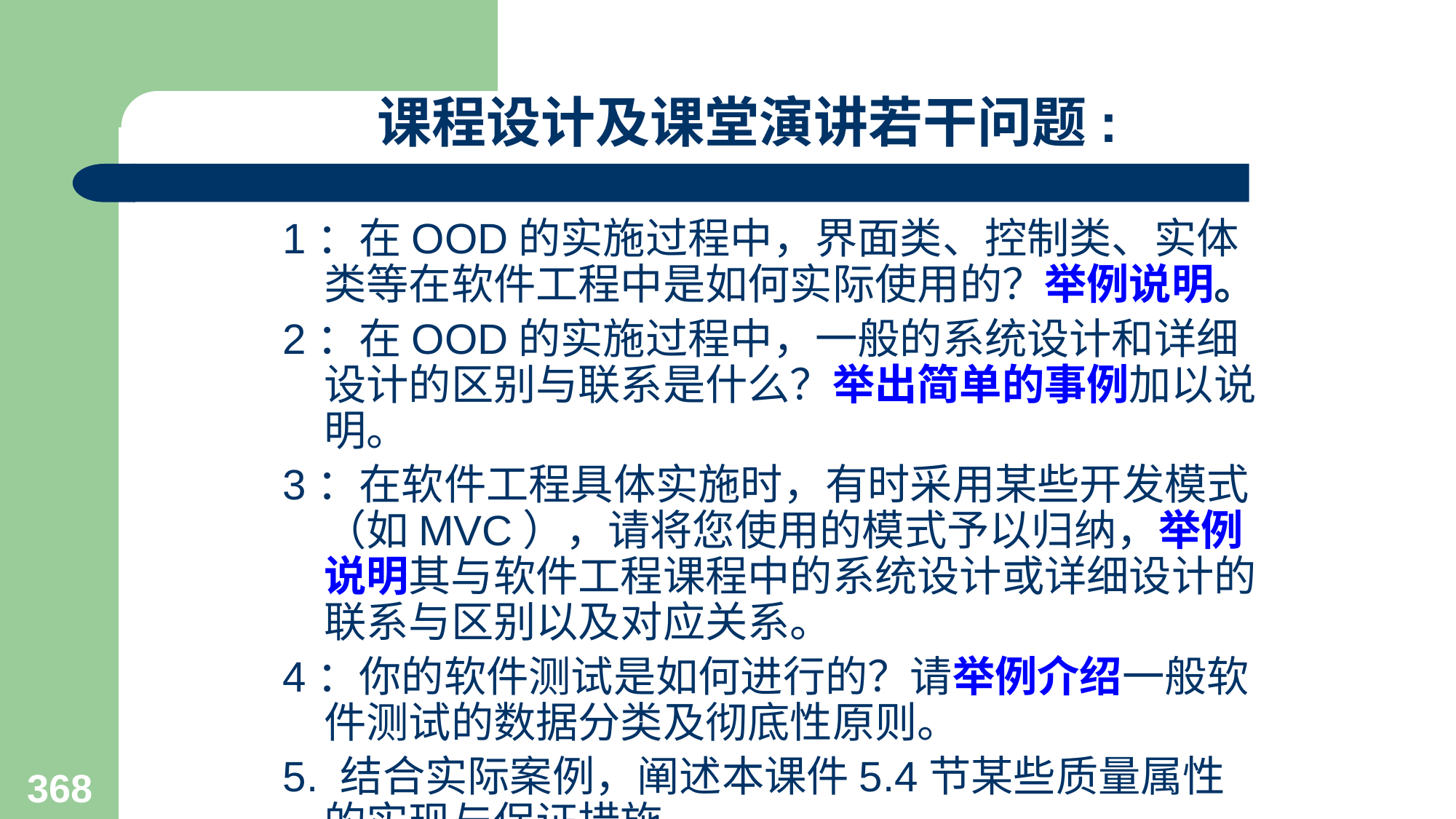

#
课程设计及课堂演讲若干问题:
1：在OOD的实施过程中，界面类、控制类、实体类等在软件工程中是如何实际使用的？举例说明。
2：在OOD的实施过程中，一般的系统设计和详细设计的区别与联系是什么？举出简单的事例加以说明。
3：在软件工程具体实施时，有时采用某些开发模式（如MVC），请将您使用的模式予以归纳，举例说明其与软件工程课程中的系统设计或详细设计的联系与区别以及对应关系。
4：你的软件测试是如何进行的？请举例介绍一般软件测试的数据分类及彻底性原则。
5. 结合实际案例，阐述本课件5.4节某些质量属性的实现与保证措施。
368